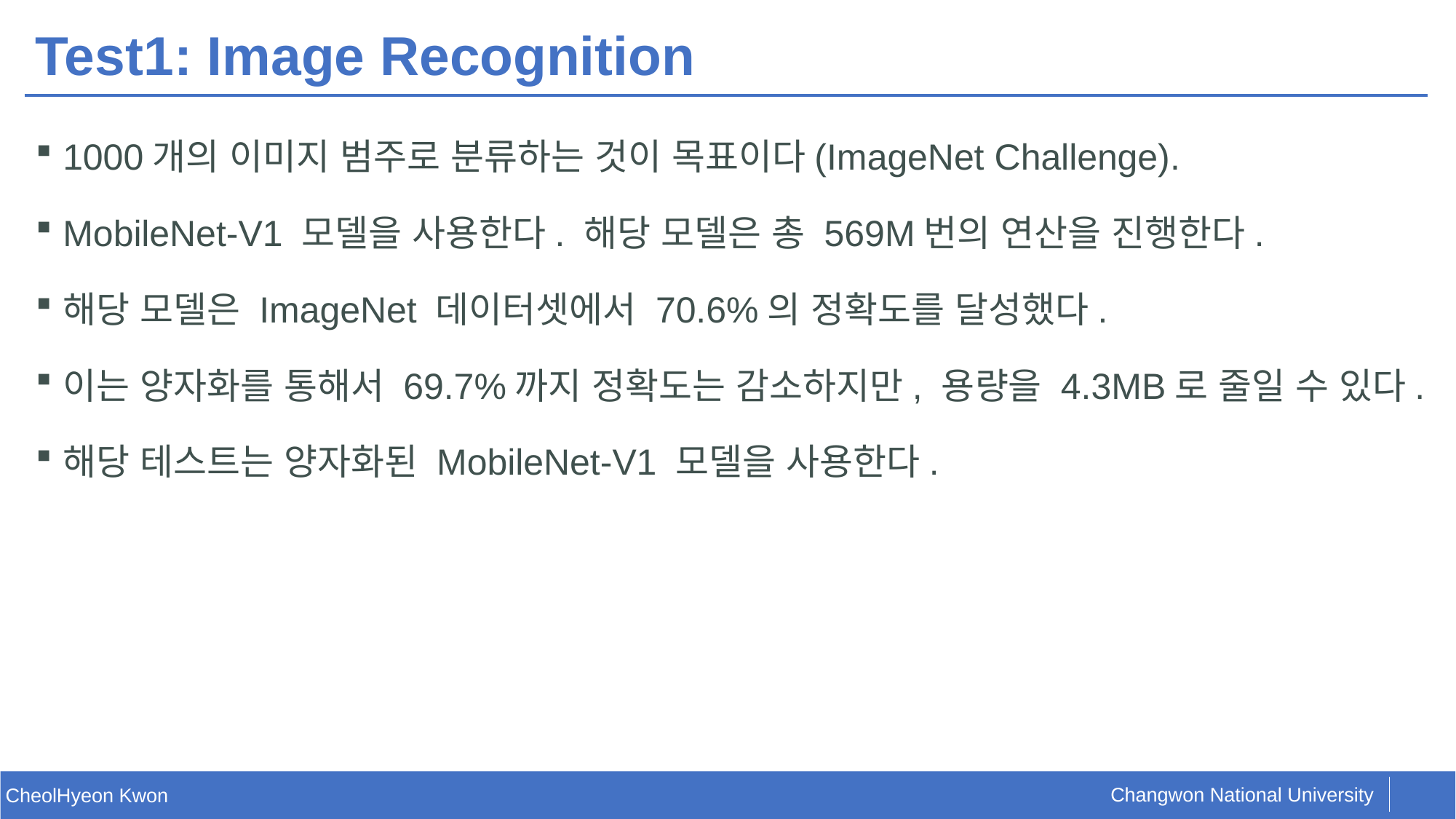

# Test1: Image Recognition
1000개의 이미지 범주로 분류하는 것이 목표이다(ImageNet Challenge).
MobileNet-V1 모델을 사용한다. 해당 모델은 총 569M번의 연산을 진행한다.
해당 모델은 ImageNet 데이터셋에서 70.6%의 정확도를 달성했다.
이는 양자화를 통해서 69.7%까지 정확도는 감소하지만, 용량을 4.3MB로 줄일 수 있다.
해당 테스트는 양자화된 MobileNet-V1 모델을 사용한다.